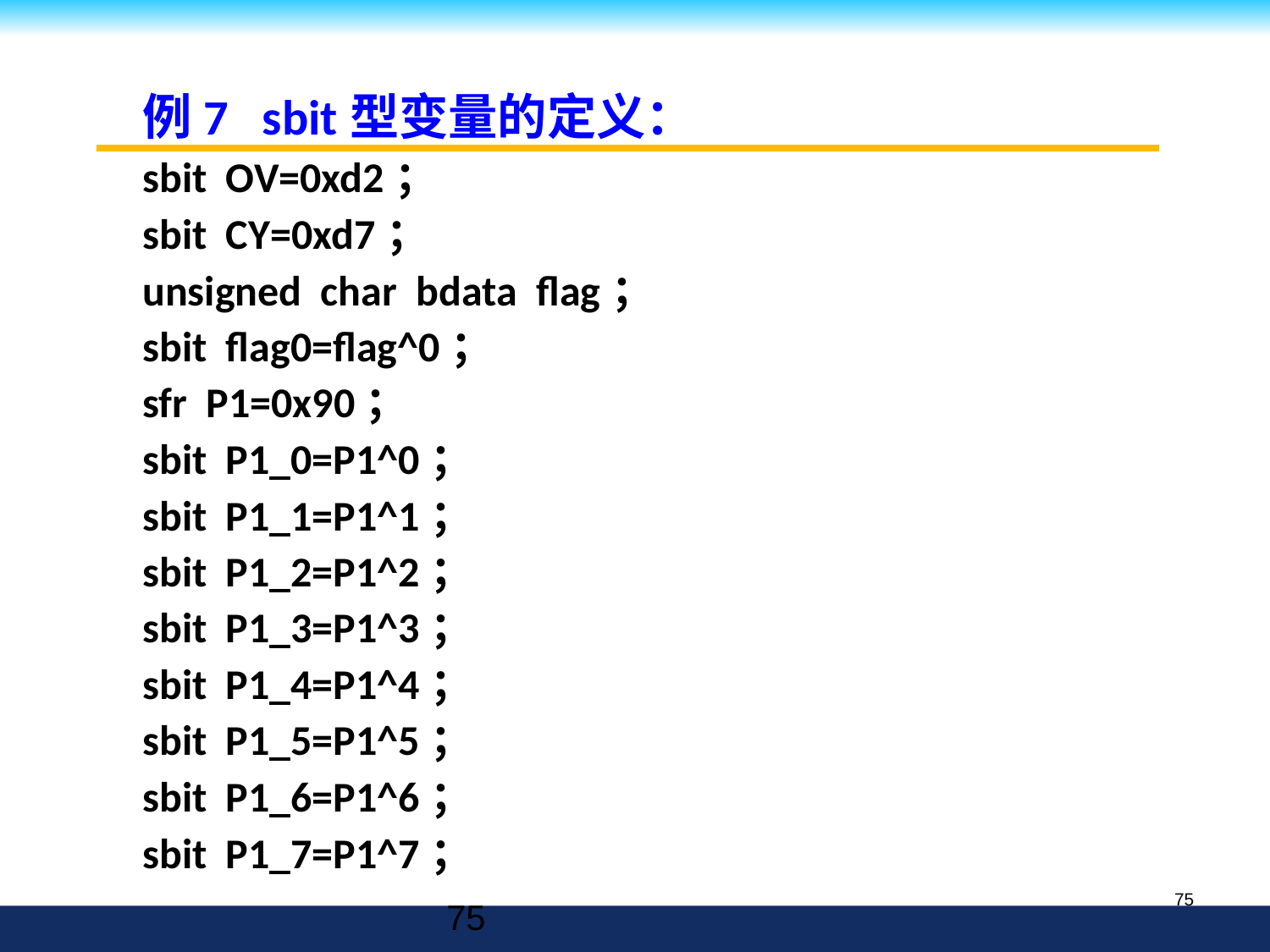

例7   sbit型变量的定义：
sbit  OV=0xd2；
sbit  CY=0xd7；
unsigned  char  bdata  flag；
sbit  flag0=flag^0；
sfr  P1=0x90；
sbit  P1_0=P1^0；
sbit  P1_1=P1^1；
sbit  P1_2=P1^2；
sbit  P1_3=P1^3；
sbit  P1_4=P1^4；
sbit  P1_5=P1^5；
sbit  P1_6=P1^6；
sbit  P1_7=P1^7；
75
75